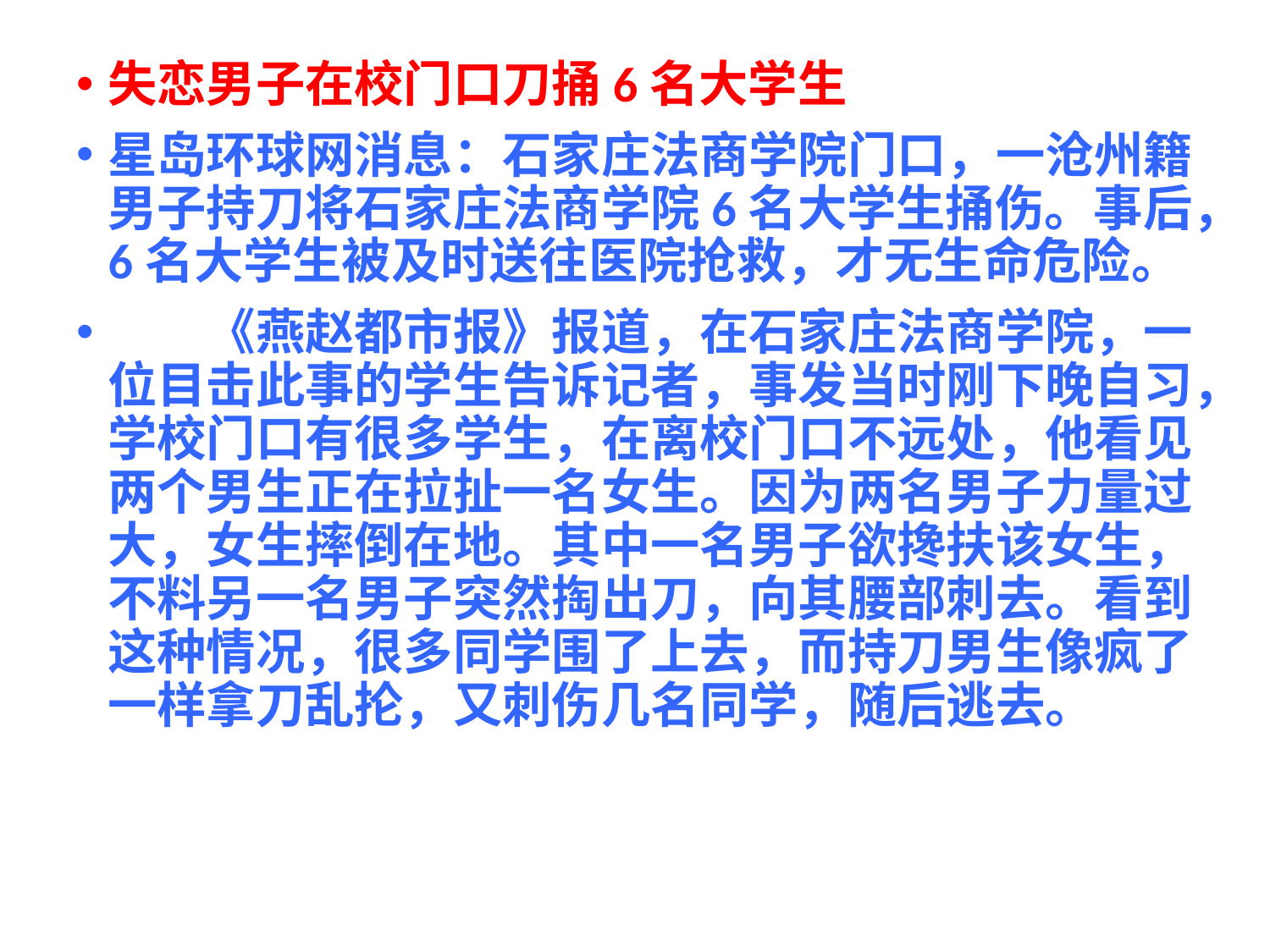

失恋男子在校门口刀捅6名大学生
星岛环球网消息：石家庄法商学院门口，一沧州籍男子持刀将石家庄法商学院6名大学生捅伤。事后，6名大学生被及时送往医院抢救，才无生命危险。
　　《燕赵都市报》报道，在石家庄法商学院，一位目击此事的学生告诉记者，事发当时刚下晚自习，学校门口有很多学生，在离校门口不远处，他看见两个男生正在拉扯一名女生。因为两名男子力量过大，女生摔倒在地。其中一名男子欲搀扶该女生，不料另一名男子突然掏出刀，向其腰部刺去。看到这种情况，很多同学围了上去，而持刀男生像疯了一样拿刀乱抡，又刺伤几名同学，随后逃去。